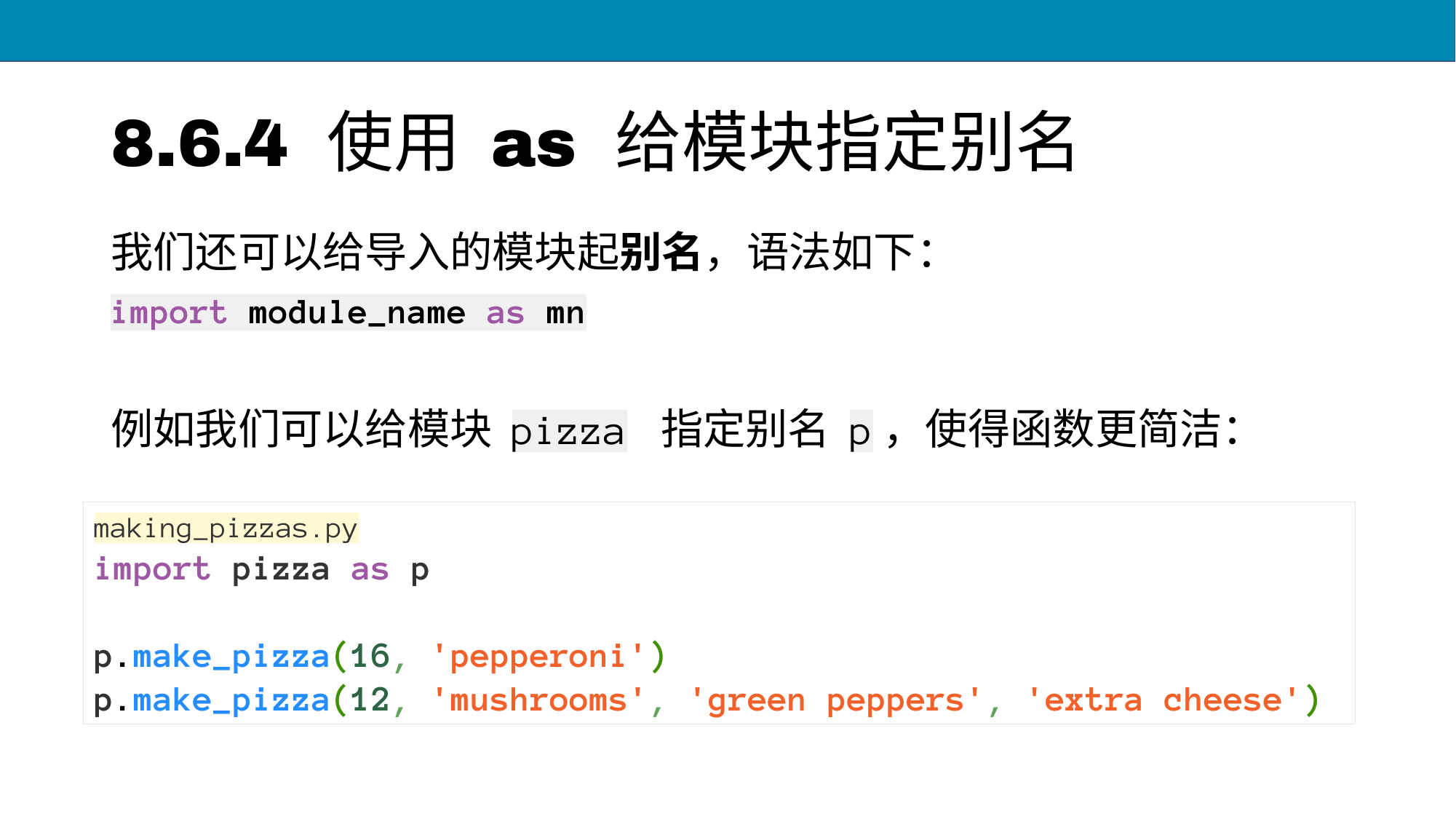

# 8.6.4 使用 as 给模块指定别名
我们还可以给导入的模块起别名，语法如下：
import module_name as mn

例如我们可以给模块 pizza 指定别名 p，使得函数更简洁：
making_pizzas.py
import pizza as p
p.make_pizza(16, 'pepperoni')
p.make_pizza(12, 'mushrooms', 'green peppers', 'extra cheese')